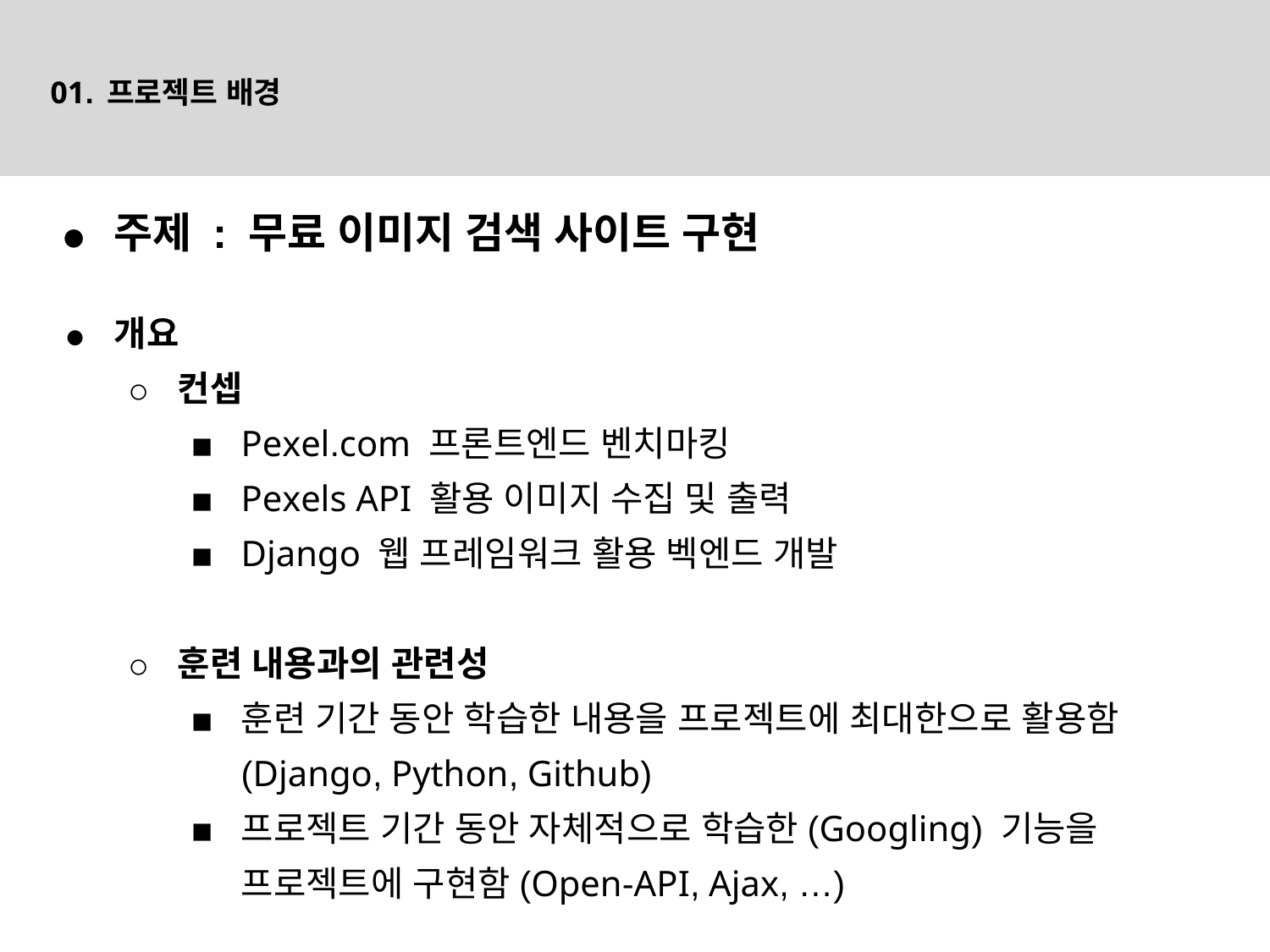

01. 프로젝트 배경
주제 : 무료 이미지 검색 사이트 구현

개요
컨셉
Pexel.com 프론트엔드 벤치마킹
Pexels API 활용 이미지 수집 및 출력
Django 웹 프레임워크 활용 벡엔드 개발

훈련 내용과의 관련성
훈련 기간 동안 학습한 내용을 프로젝트에 최대한으로 활용함
(Django, Python, Github)
프로젝트 기간 동안 자체적으로 학습한(Googling) 기능을
프로젝트에 구현함(Open-API, Ajax, …)